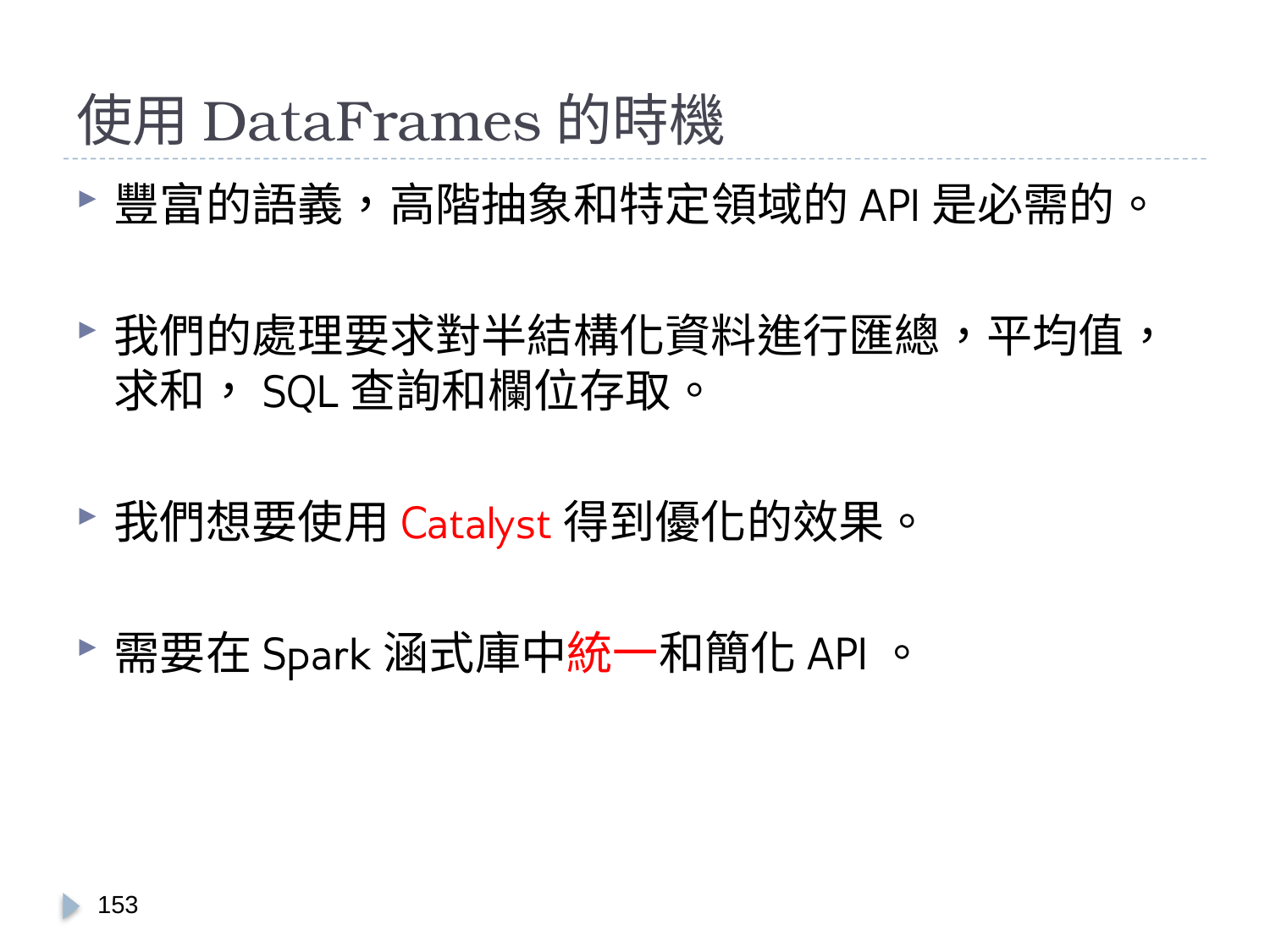

# 使用DataFrames的時機
豐富的語義，高階抽象和特定領域的API是必需的。

我們的處理要求對半結構化資料進行匯總，平均值，求和，SQL查詢和欄位存取。

我們想要使用Catalyst得到優化的效果。

需要在Spark涵式庫中統一和簡化API。
153